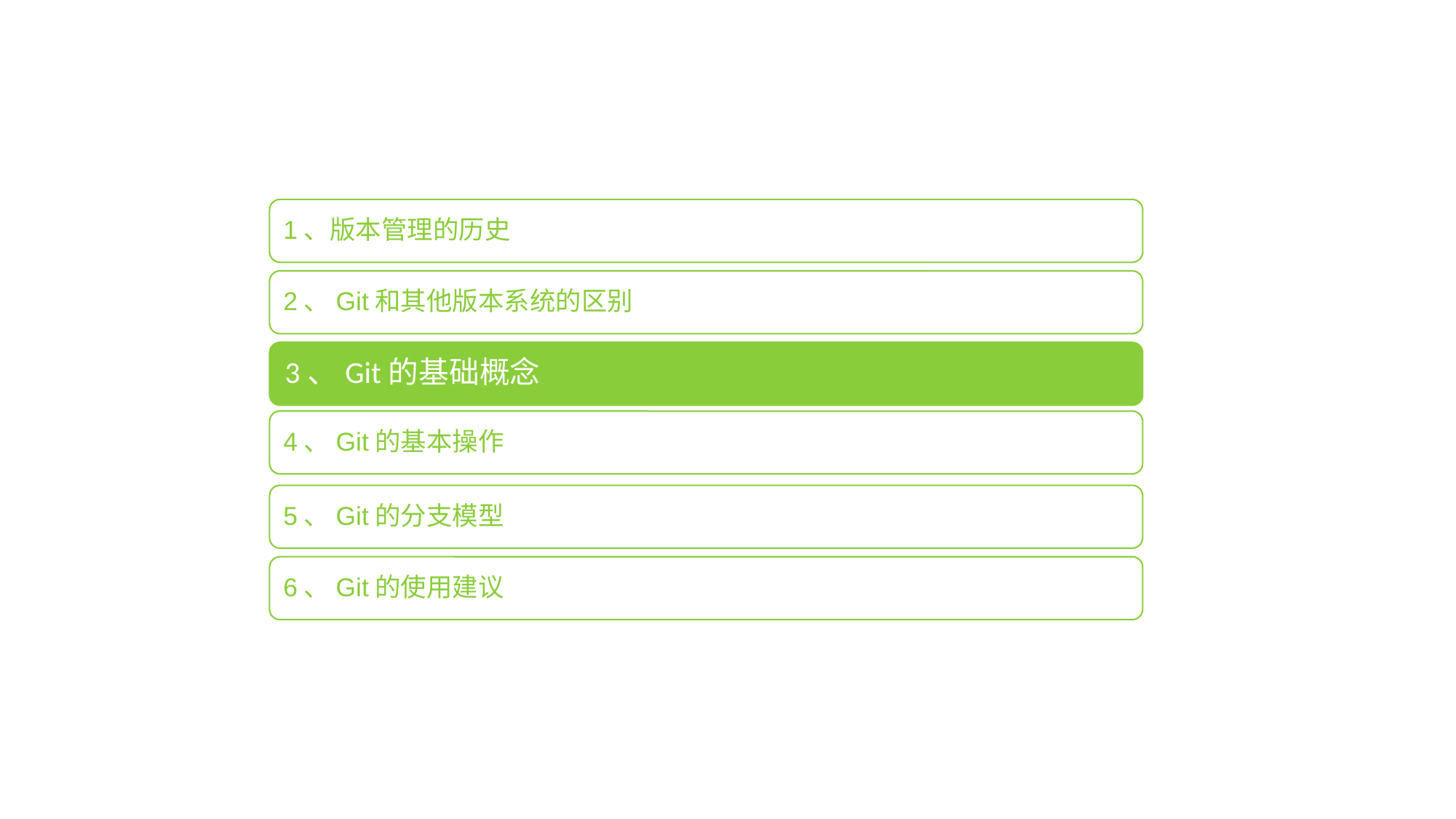

1、版本管理的历史
2、Git和其他版本系统的区别
3、Git的基础概念
4、Git的基本操作
5、Git的分支模型
6、Git的使用建议